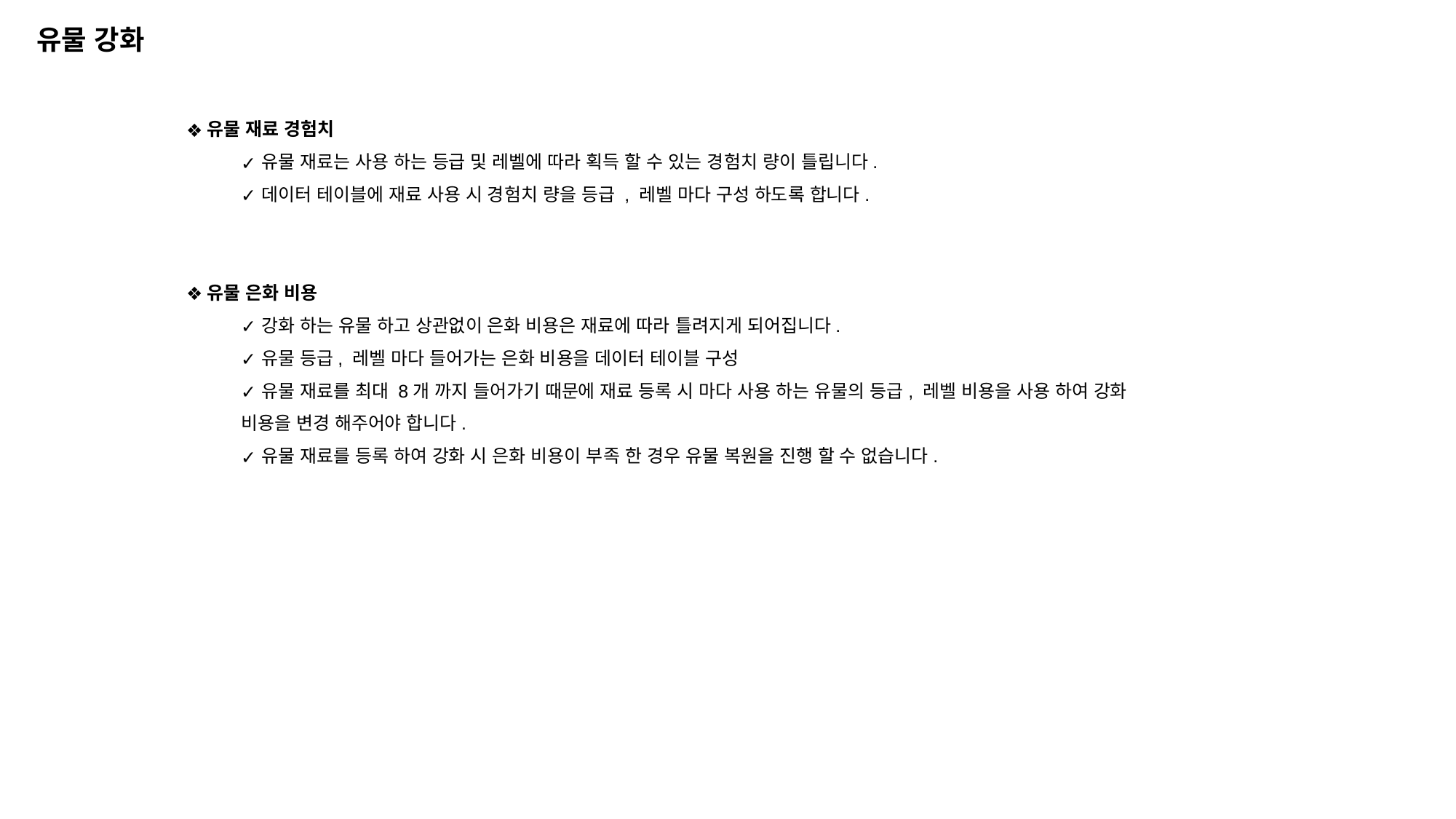

유물 강화

유물 재료 경험치
유물 재료는 사용 하는 등급 및 레벨에 따라 획득 할 수 있는 경험치 량이 틀립니다.
데이터 테이블에 재료 사용 시 경험치 량을 등급 , 레벨 마다 구성 하도록 합니다.

유물 은화 비용
강화 하는 유물 하고 상관없이 은화 비용은 재료에 따라 틀려지게 되어집니다.
유물 등급, 레벨 마다 들어가는 은화 비용을 데이터 테이블 구성
유물 재료를 최대 8개 까지 들어가기 때문에 재료 등록 시 마다 사용 하는 유물의 등급, 레벨 비용을 사용 하여 강화
비용을 변경 해주어야 합니다.
유물 재료를 등록 하여 강화 시 은화 비용이 부족 한 경우 유물 복원을 진행 할 수 없습니다.